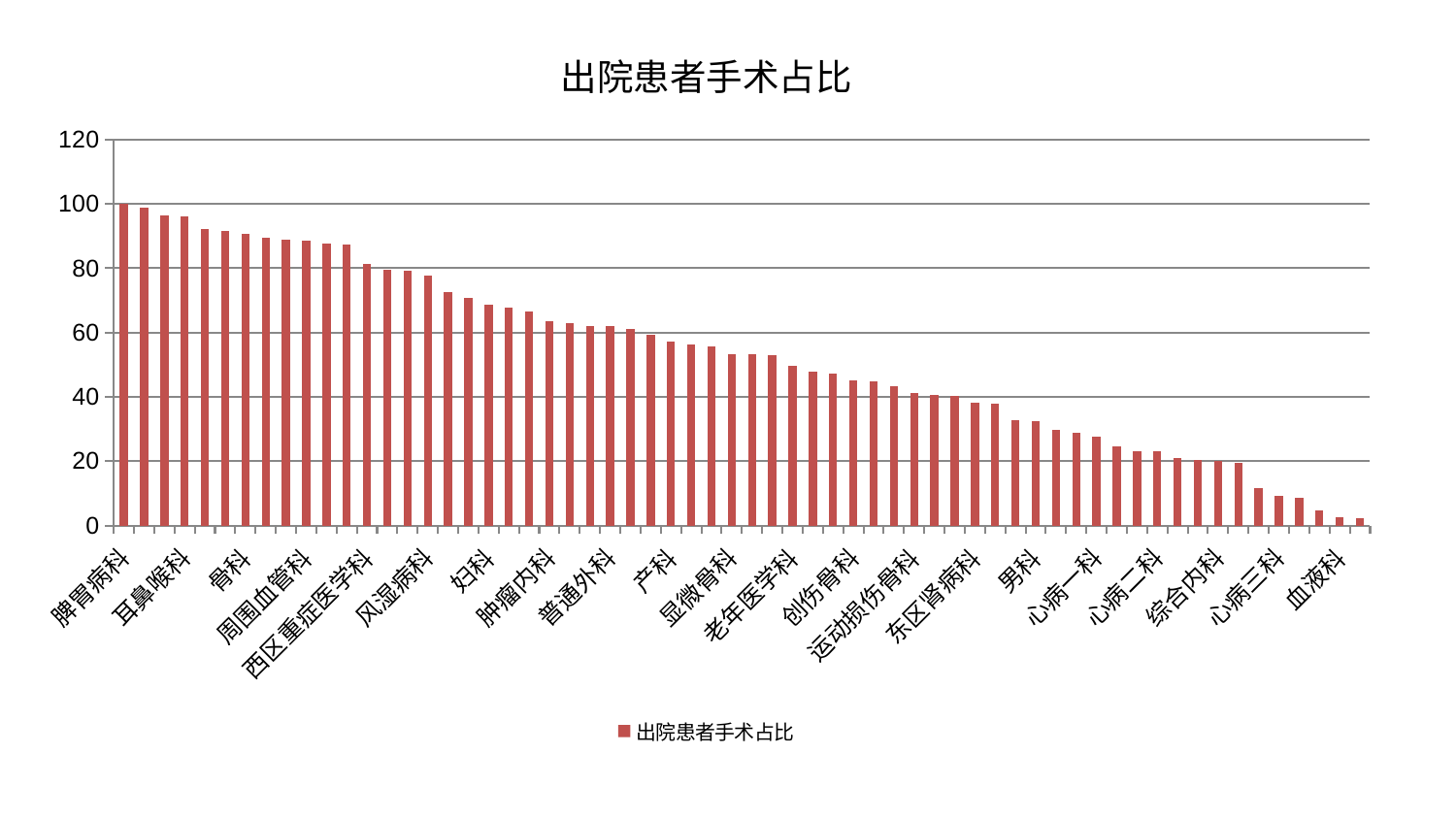

### Chart: 出院患者手术占比

| Category | 出院患者手术占比 |
|---|---|
| 脾胃病科 | 99.99999999999999 |
| 胸外科 | 98.74114983065972 |
| 肾病科 | 96.30092506820381 |
| 耳鼻喉科 | 96.01756669936768 |
| 神经外科 | 92.15595755804708 |
| 肝胆外科 | 91.67258291909707 |
| 骨科 | 90.72194444103582 |
| 小儿骨科 | 89.50227494116226 |
| 脾胃科消化科合并 | 88.92929011698806 |
| 周围血管科 | 88.45902651402852 |
| 儿科 | 87.8126628942509 |
| 呼吸内科 | 87.43774432209229 |
| 西区重症医学科 | 81.34670133419274 |
| 肛肠科 | 79.60224074865683 |
| 针灸科 | 79.33890795922898 |
| 风湿病科 | 77.78048425068559 |
| 心血管内科 | 72.48763755739363 |
| 中医外治中心 | 70.81841079811807 |
| 妇科 | 68.79223149801096 |
| 眼科 | 67.85865082033828 |
| 口腔科 | 66.68964462300245 |
| 肿瘤内科 | 63.61104882508287 |
| 脑病二科 | 63.064464015557576 |
| 乳腺甲状腺外科 | 62.10179313583312 |
| 普通外科 | 62.0777212864305 |
| 微创骨科 | 61.11652417609294 |
| 肝病科 | 59.236673397551826 |
| 产科 | 57.08466460356682 |
| 关节骨科 | 56.171944700447426 |
| 内分泌科 | 55.67505087093151 |
| 显微骨科 | 53.35442857147234 |
| 消化内科 | 53.34601506445582 |
| 脊柱骨科 | 52.99904797042015 |
| 老年医学科 | 49.75960378840357 |
| 皮肤科 | 47.74769719718359 |
| 医院 | 47.39949402697375 |
| 创伤骨科 | 45.16765917127594 |
| 脑病三科 | 44.751427649978616 |
| 东区重症医学科 | 43.37601431029002 |
| 运动损伤骨科 | 41.31276917961391 |
| 小儿推拿科 | 40.7035274807297 |
| 泌尿外科 | 40.218787987753366 |
| 东区肾病科 | 38.16594227299205 |
| 治未病中心 | 37.897619561183504 |
| 推拿科 | 32.65156757151793 |
| 男科 | 32.526842234354106 |
| 神经内科 | 29.6348945241587 |
| 身心医学科 | 28.699790031335706 |
| 心病一科 | 27.623667211890083 |
| 脑病一科 | 24.5858902878449 |
| 妇二科 | 23.22726064720303 |
| 心病二科 | 23.10900685332053 |
| 美容皮肤科 | 21.080848773559136 |
| 重症医学科 | 20.239044216524782 |
| 综合内科 | 20.093037173977798 |
| 康复科 | 19.391665723780967 |
| 中医经典科 | 11.664477516560183 |
| 心病三科 | 9.292566175520491 |
| 妇科妇二科合并 | 8.589541137921795 |
| 心病四科 | 4.752671921304944 |
| 血液科 | 2.493646923171623 |
| 肾脏内科 | 2.3377489821456967 |
12